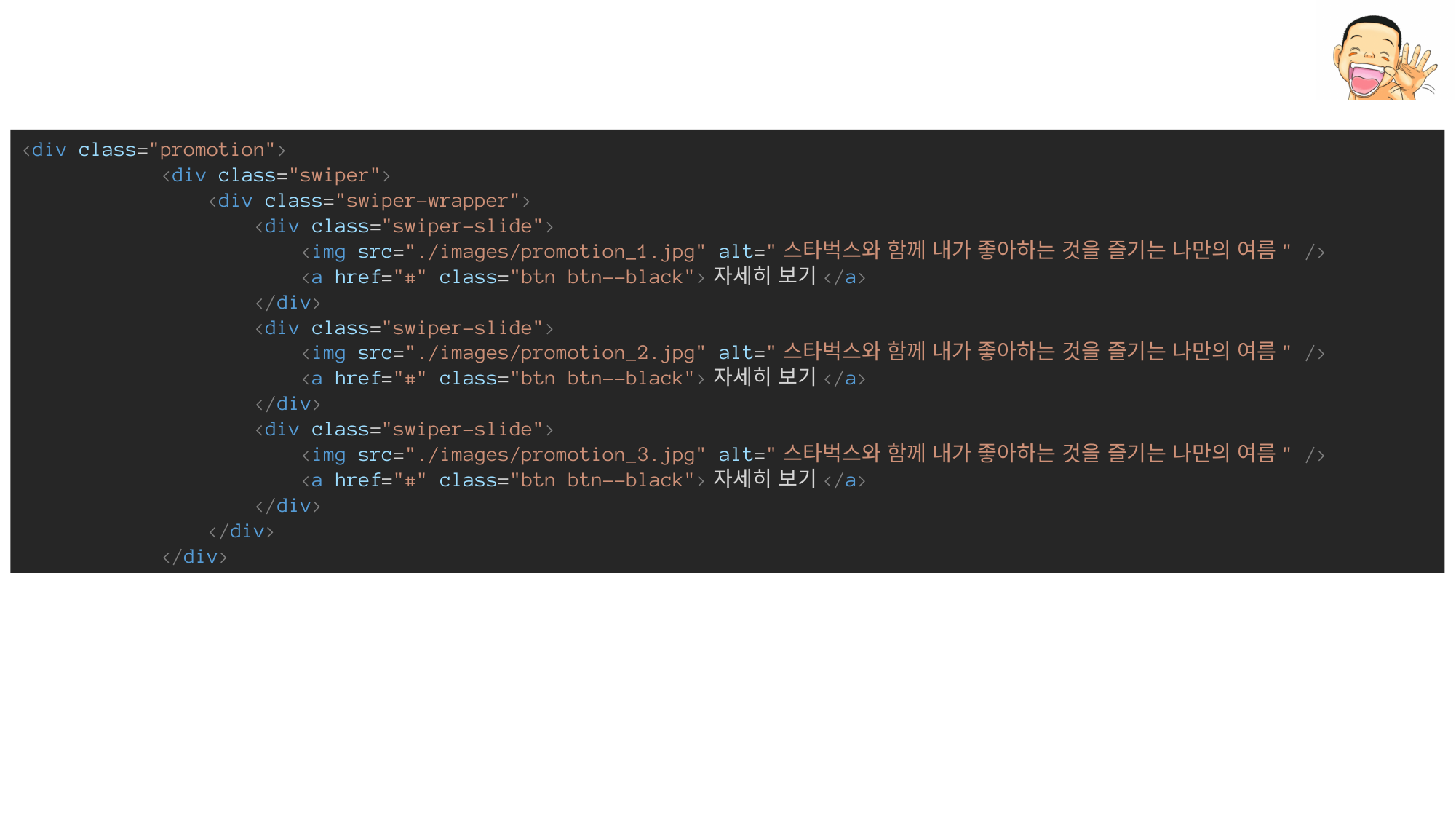

<div class="promotion">
            <div class="swiper">
                <div class="swiper-wrapper">
                    <div class="swiper-slide">
                        <img src="./images/promotion_1.jpg" alt="스타벅스와 함께 내가 좋아하는 것을 즐기는 나만의 여름" />
                        <a href="#" class="btn btn--black">자세히 보기</a>
                    </div>
                    <div class="swiper-slide">
                        <img src="./images/promotion_2.jpg" alt="스타벅스와 함께 내가 좋아하는 것을 즐기는 나만의 여름" />
                        <a href="#" class="btn btn--black">자세히 보기</a>
                    </div>
                    <div class="swiper-slide">
                        <img src="./images/promotion_3.jpg" alt="스타벅스와 함께 내가 좋아하는 것을 즐기는 나만의 여름" />
                        <a href="#" class="btn btn--black">자세히 보기</a>
                    </div>
                </div>
            </div>